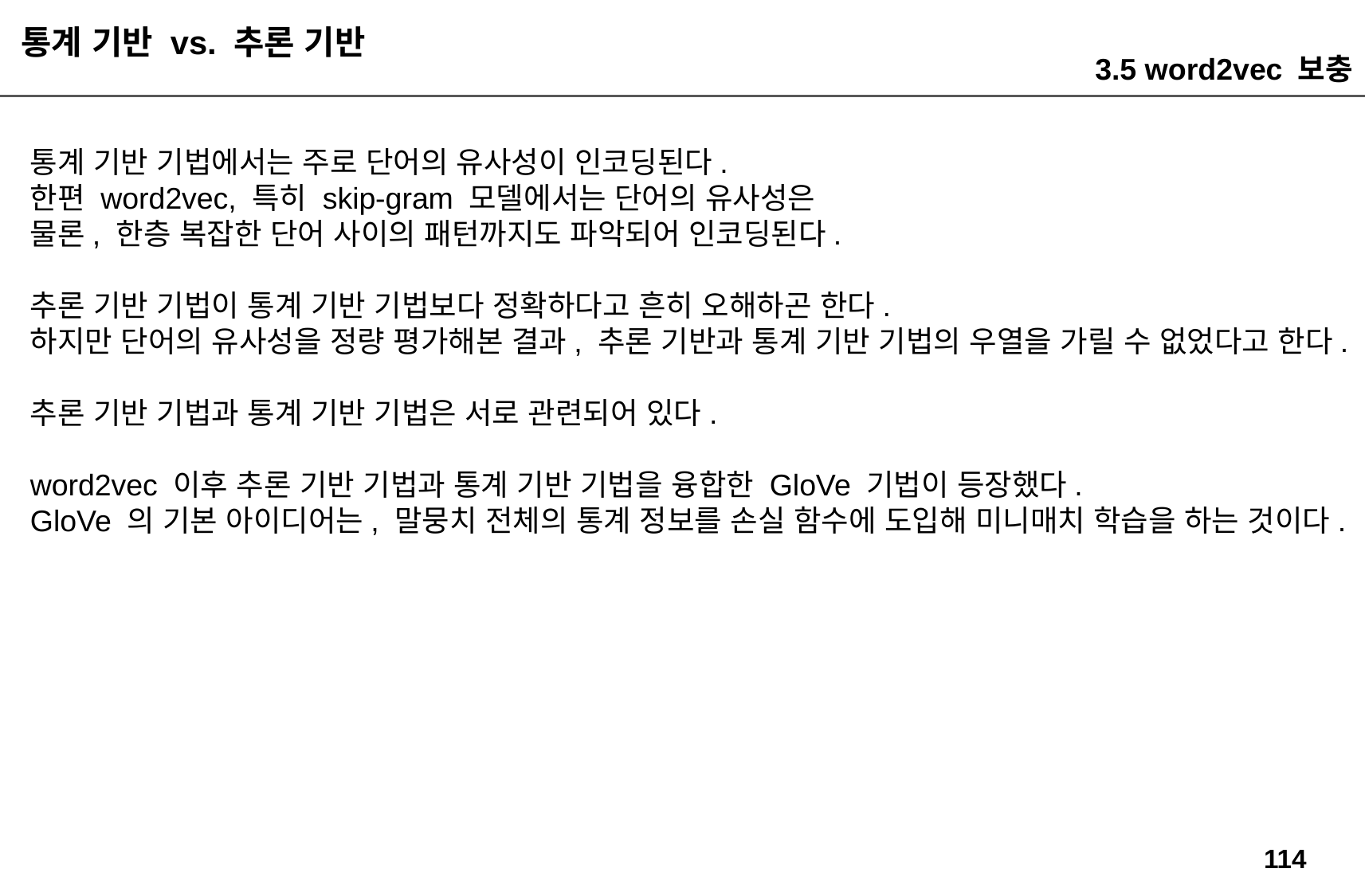

통계 기반 vs. 추론 기반
3.5 word2vec 보충
통계 기반 기법에서는 주로 단어의 유사성이 인코딩된다.
한편 word2vec, 특히 skip-gram 모델에서는 단어의 유사성은
물론, 한층 복잡한 단어 사이의 패턴까지도 파악되어 인코딩된다.

추론 기반 기법이 통계 기반 기법보다 정확하다고 흔히 오해하곤 한다.
하지만 단어의 유사성을 정량 평가해본 결과, 추론 기반과 통계 기반 기법의 우열을 가릴 수 없었다고 한다.

추론 기반 기법과 통계 기반 기법은 서로 관련되어 있다.

word2vec 이후 추론 기반 기법과 통계 기반 기법을 융합한 GloVe 기법이 등장했다.
GloVe 의 기본 아이디어는, 말뭉치 전체의 통계 정보를 손실 함수에 도입해 미니매치 학습을 하는 것이다.